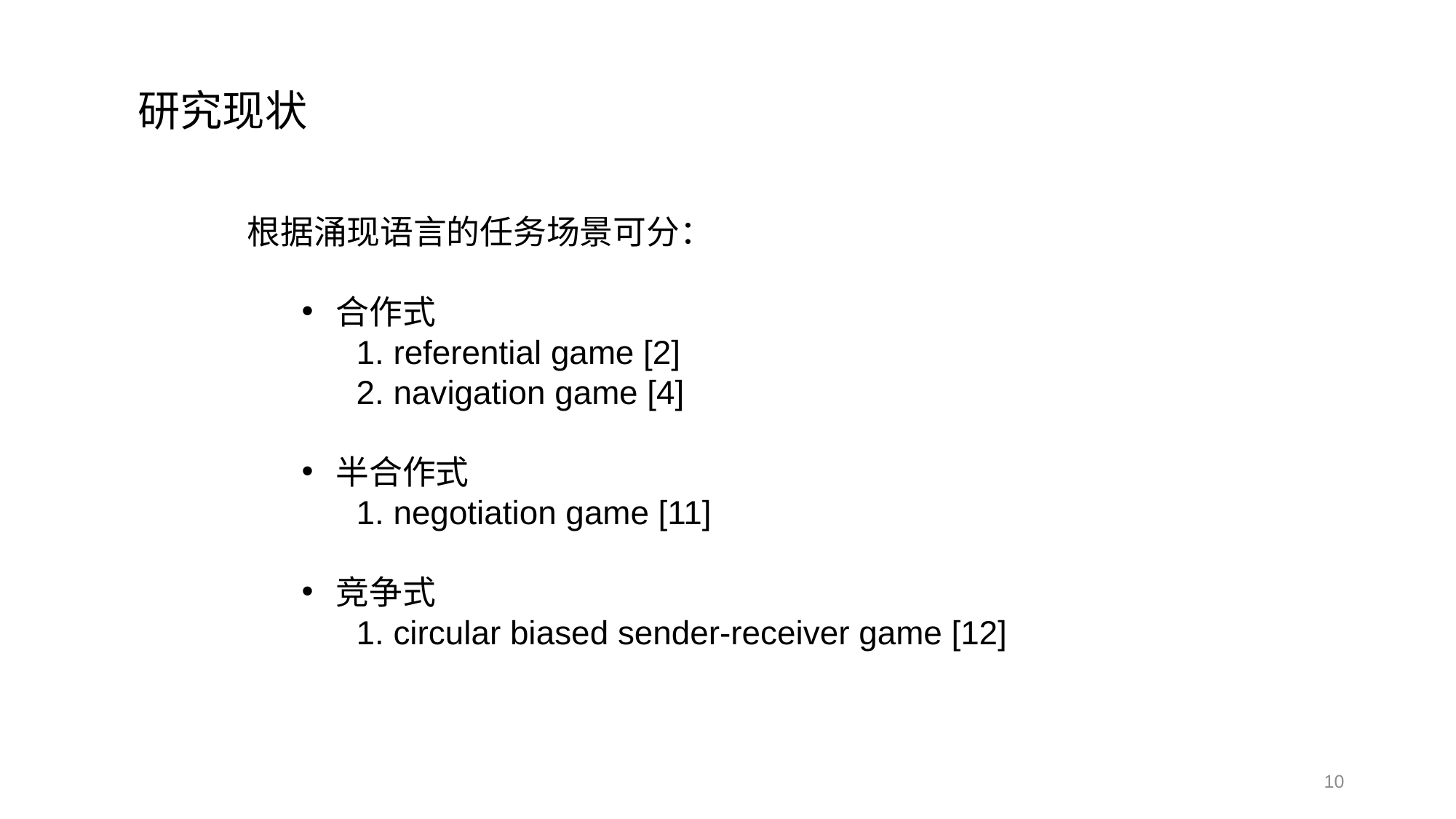

研究现状
根据涌现语言的任务场景可分：

合作式
1. referential game [2]
2. navigation game [4]

半合作式
1. negotiation game [11]

竞争式
1. circular biased sender-receiver game [12]

10